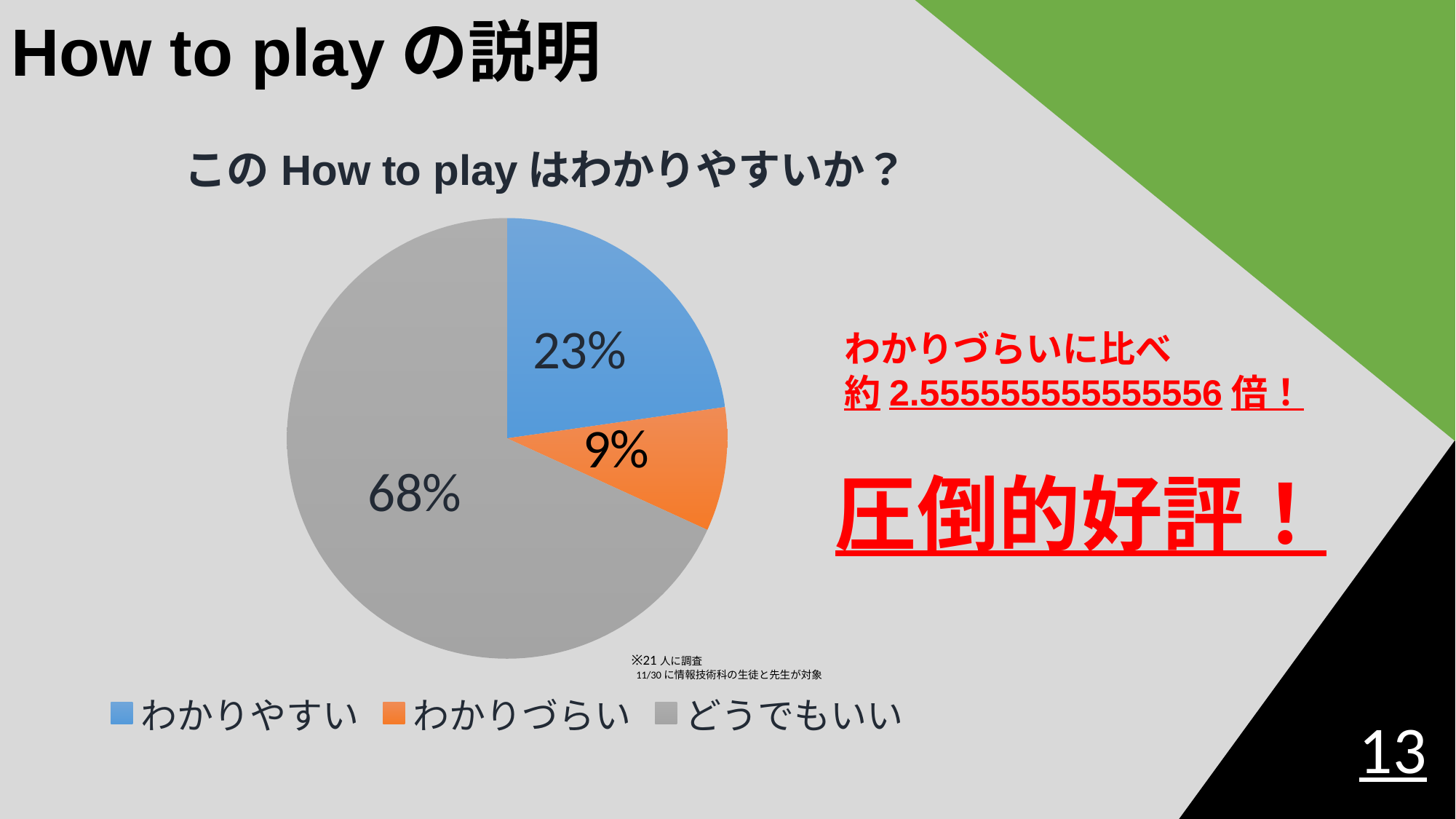

# How to playの説明

### Chart: このHow to playはわかりやすいか？

| Category | このHow to playはわかりやすいか？ |
|---|---|
| わかりやすい | 5.0 |
| わかりづらい | 2.0 |
| どうでもいい | 15.0 |
わかりづらいに比べ
約2.555555555555556倍！

圧倒的好評！
※21人に調査
  11/30に情報技術科の生徒と先生が対象
13